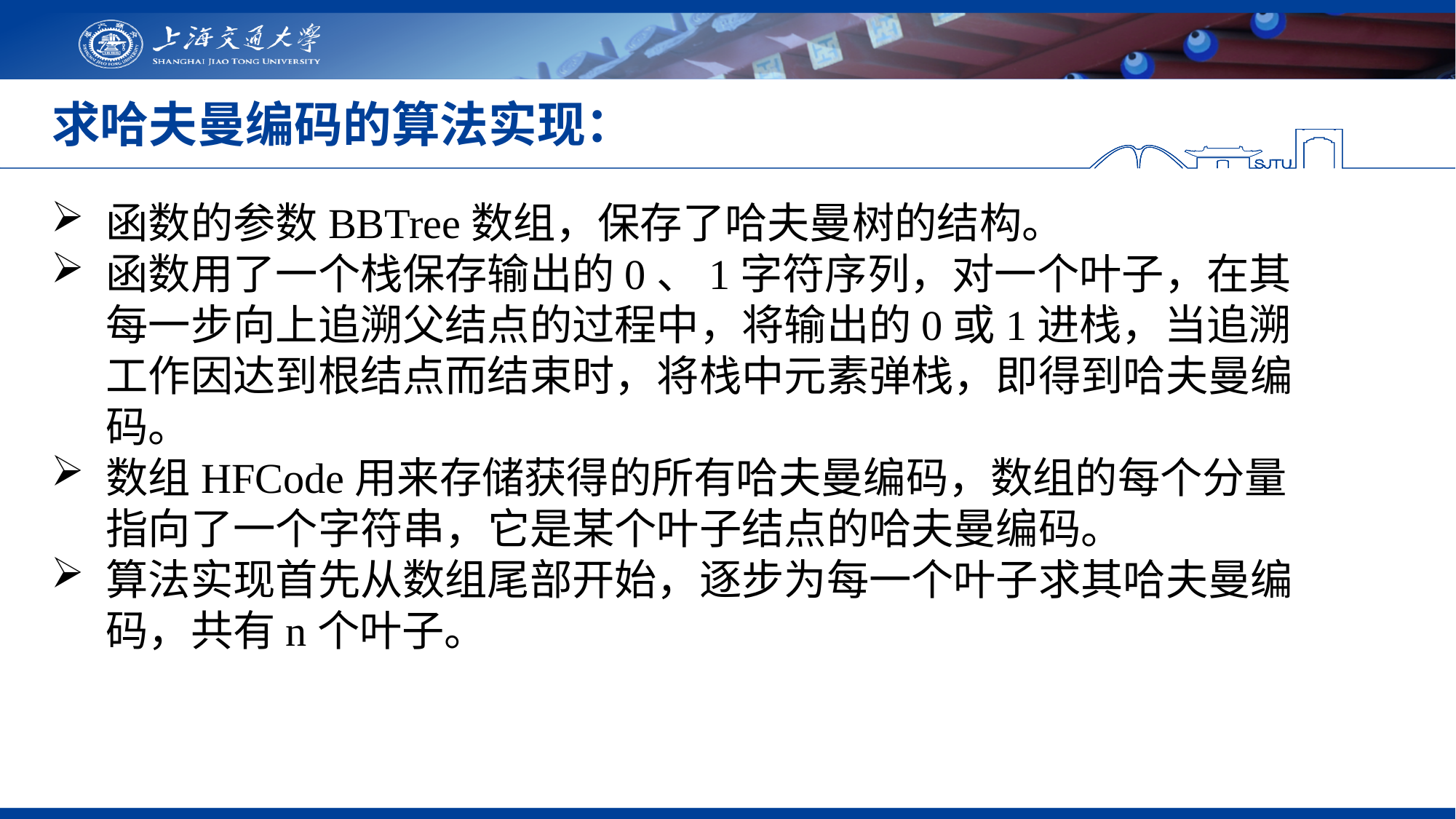

# 求哈夫曼编码的算法实现：
函数的参数BBTree数组，保存了哈夫曼树的结构。
函数用了一个栈保存输出的0、1字符序列，对一个叶子，在其每一步向上追溯父结点的过程中，将输出的0或1进栈，当追溯工作因达到根结点而结束时，将栈中元素弹栈，即得到哈夫曼编码。
数组HFCode用来存储获得的所有哈夫曼编码，数组的每个分量指向了一个字符串，它是某个叶子结点的哈夫曼编码。
算法实现首先从数组尾部开始，逐步为每一个叶子求其哈夫曼编码，共有n个叶子。